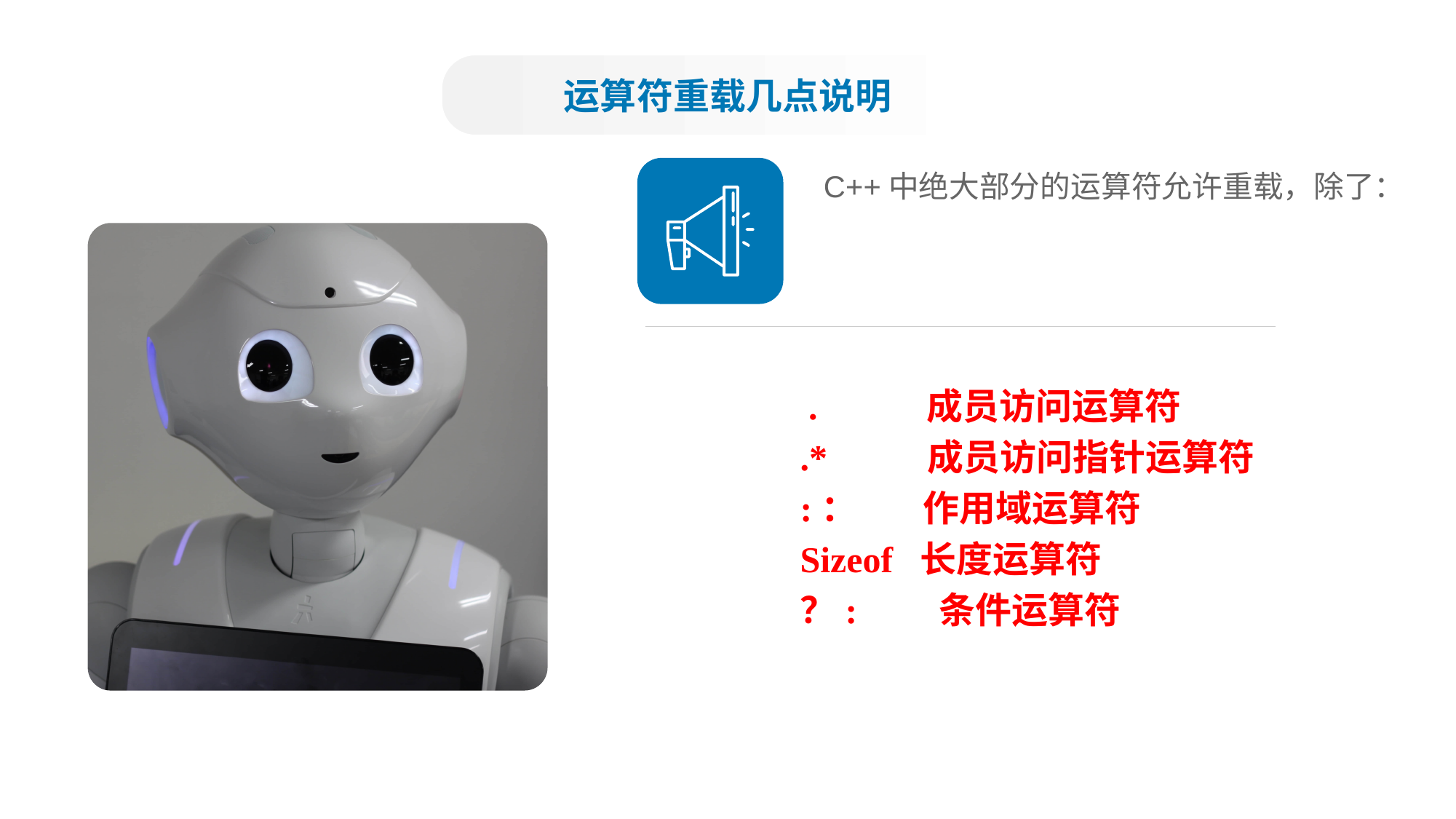

运算符重载几点说明

C++中绝大部分的运算符允许重载，除了：

 .           成员访问运算符
.*          成员访问指针运算符
:：        作用域运算符
Sizeof  长度运算符
？:        条件运算符